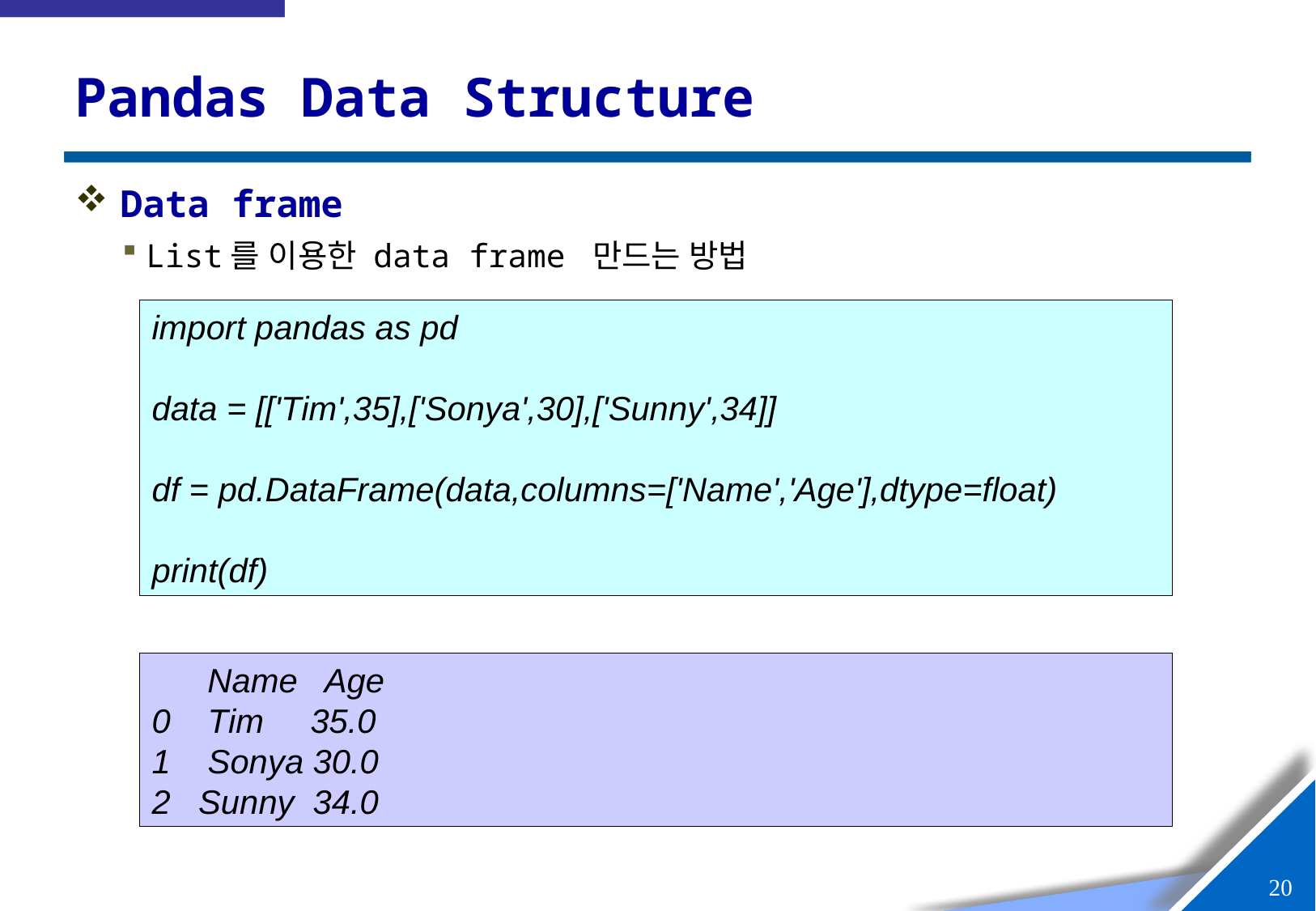

# Pandas Data Structure
Data frame
List를 이용한 data frame 만드는 방법

import pandas as pd

data = [['Tim',35],['Sonya',30],['Sunny',34]]

df = pd.DataFrame(data,columns=['Name','Age'],dtype=float)

print(df)
      Name   Age
0    Tim     35.0
1    Sonya 30.0
2   Sunny  34.0
20